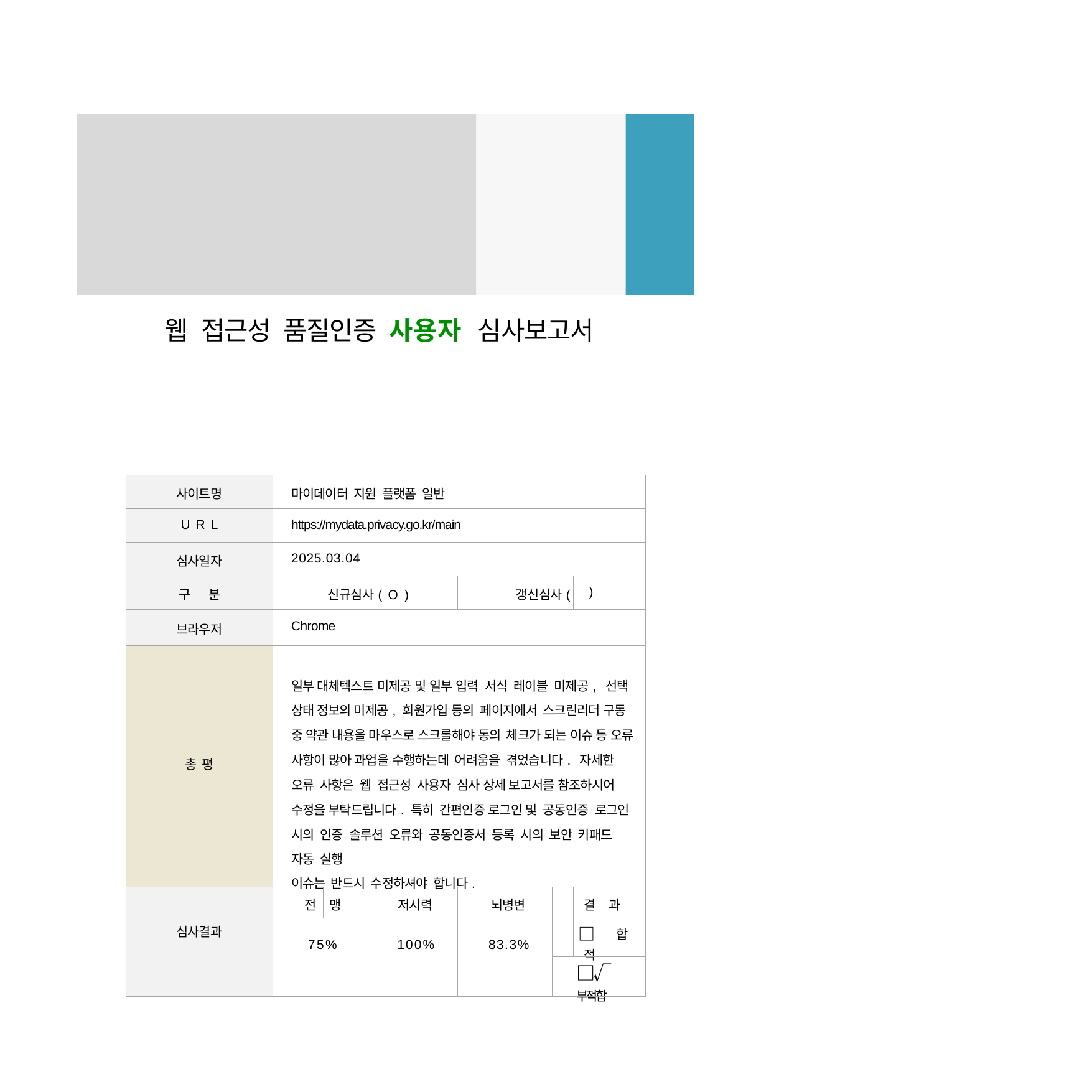

웹 접근성 품질인증 사용자  심사보고서
| 사이트명 |  | 마이데이터 지원 플랫폼 일반 |  |  |  |  |  |  |
| --- | --- | --- | --- | --- | --- | --- | --- | --- |
| U R L |  | https://mydata.privacy.go.kr/main |  |  |  |  |  |  |
| 심사일자 |  | 2025.03.04 |  |  |  |  |  |  |
| 구 | 분 | 신규심사( O ) |  |  | 갱신심사( |  | ) |  |
| 브라우저 |  | Chrome |  |  |  |  |  |  |
| 총 평 |  | 일부 대체텍스트 미제공 및 일부 입력 서식 레이블 미제공, 선택 상태 정보의 미제공, 회원가입 등의 페이지에서 스크린리더 구동 중 약관 내용을 마우스로 스크롤해야 동의 체크가 되는 이슈 등 오류 사항이 많아 과업을 수행하는데 어려움을 겪었습니다. 자세한 오류 사항은 웹 접근성 사용자 심사 상세 보고서를 참조하시어 수정을 부탁드립니다. 특히 간편인증 로그인 및 공동인증 로그인 시의 인증 솔루션 오류와 공동인증서 등록 시의 보안 키패드 자동 실행 이슈는 반드시 수정하셔야 합니다. |  |  |  |  |  |  |
| 심사결과 |  | 전 | 맹 | 저시력 | 뇌병변 |  | 결 | 과 |
|  |  | 75% |  | 100% | 83.3% |  | □적 | 합 |
|  |  |  |  |  |  | □√부적합 |  |  |